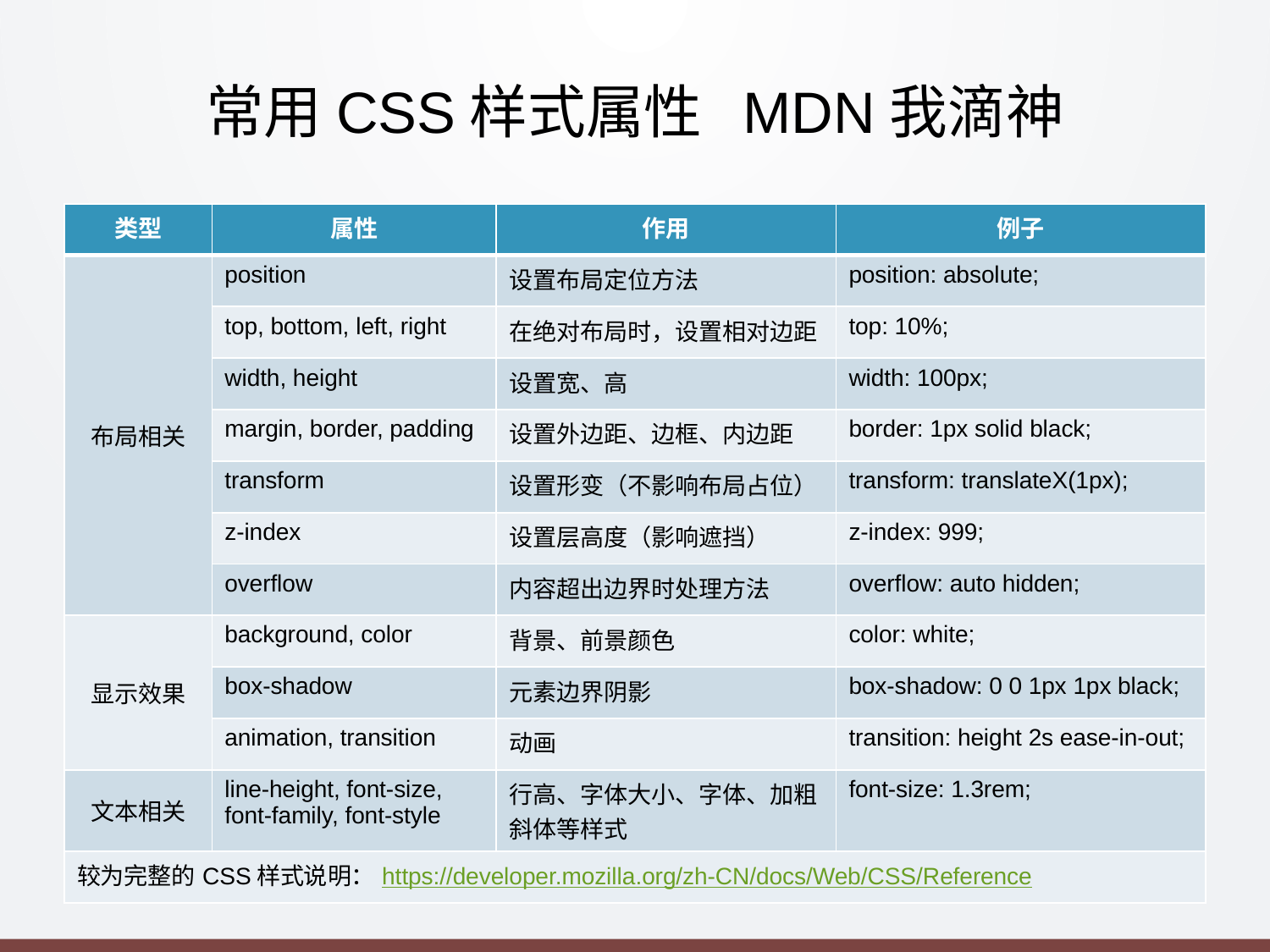

# 常用CSS样式属性  MDN我滴神
| 类型 | 属性 | 作用 | 例子 |
| --- | --- | --- | --- |
| 布局相关 | position | 设置布局定位方法 | position: absolute; |
|  | top, bottom, left, right | 在绝对布局时，设置相对边距 | top: 10%; |
|  | width, height | 设置宽、高 | width: 100px; |
|  | margin, border, padding | 设置外边距、边框、内边距 | border: 1px solid black; |
|  | transform | 设置形变（不影响布局占位） | transform: translateX(1px); |
|  | z-index | 设置层高度（影响遮挡） | z-index: 999; |
|  | overflow | 内容超出边界时处理方法 | overflow: auto hidden; |
| 显示效果 | background, color | 背景、前景颜色 | color: white; |
|  | box-shadow | 元素边界阴影 | box-shadow: 0 0 1px 1px black; |
|  | animation, transition | 动画 | transition: height 2s ease-in-out; |
| 文本相关 | line-height, font-size, font-family, font-style | 行高、字体大小、字体、加粗斜体等样式 | font-size: 1.3rem; |
| 较为完整的CSS样式说明：https://developer.mozilla.org/zh-CN/docs/Web/CSS/Reference |  |  |  |